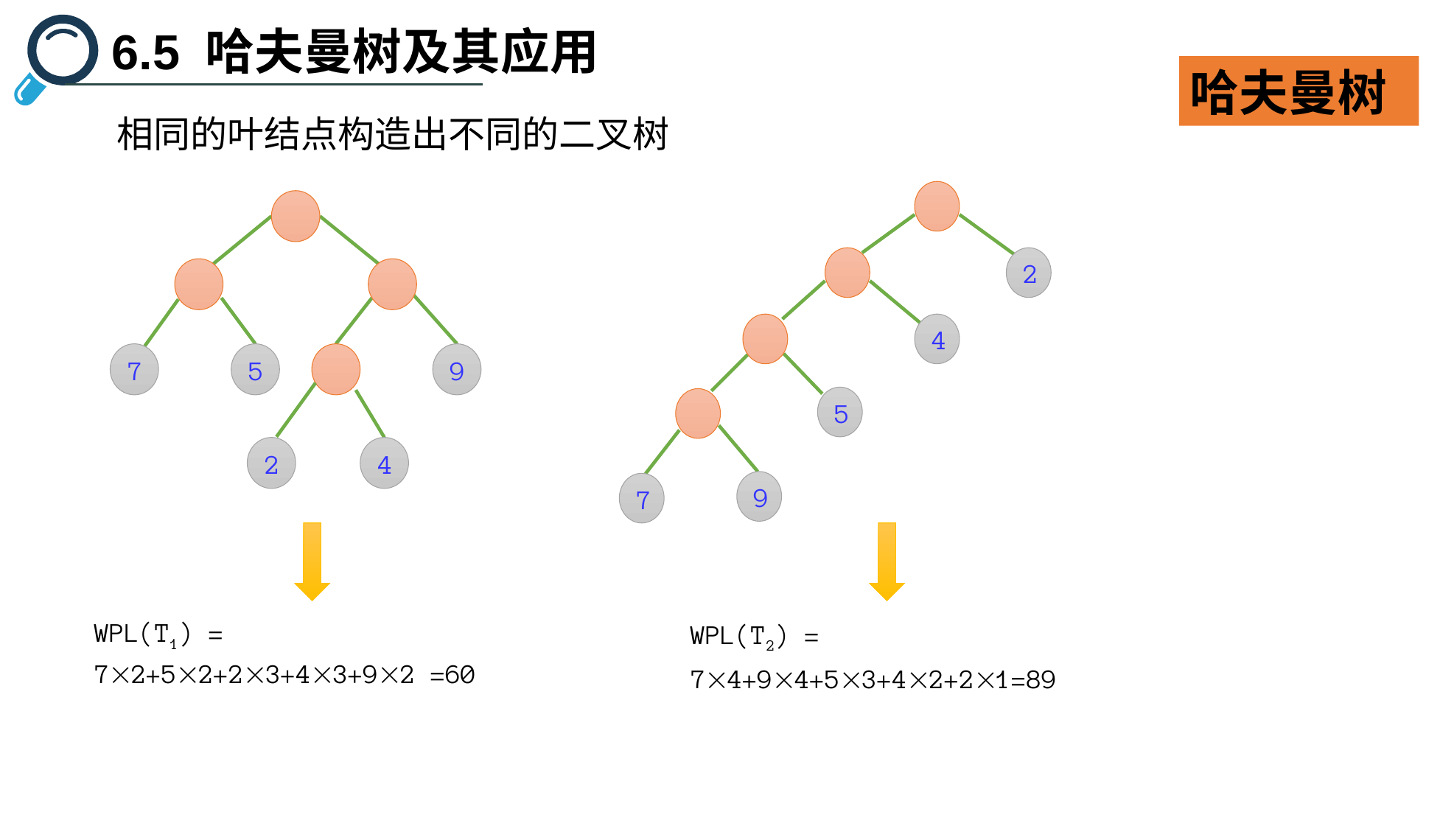

6.5 哈夫曼树及其应用
哈夫曼树
相同的叶结点构造出不同的二叉树

2

4

5

9
7

7
5

9

2
4

WPL(T1) =
7×2+5×2+2×3+4×3+9×2 =60

WPL(T2) =
7×4+9×4+5×3+4×2+2×1=89